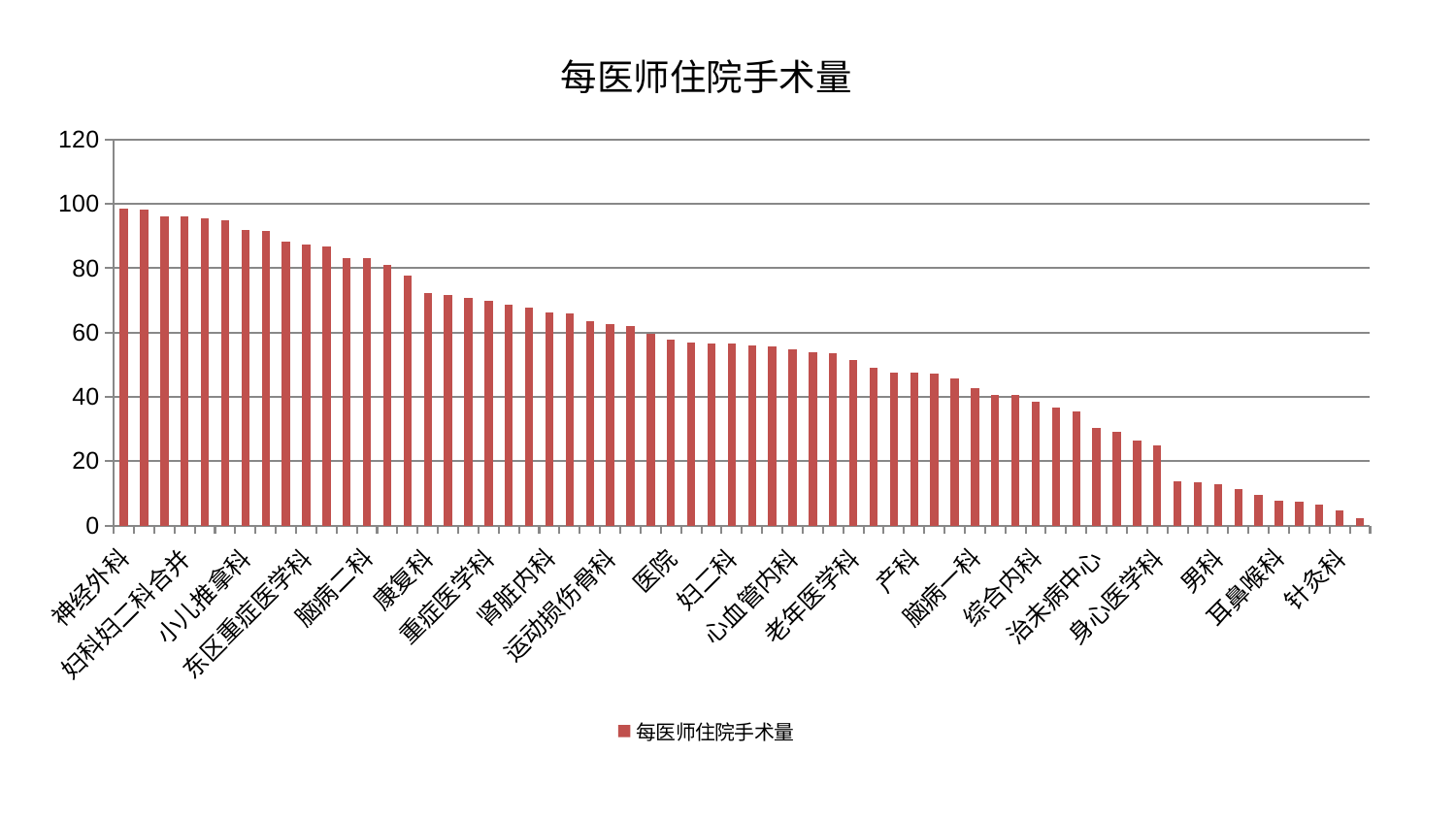

### Chart: 每医师住院手术量

| Category | 每医师住院手术量 |
|---|---|
| 神经外科 | 98.53813719995732 |
| 中医经典科 | 98.37509670755114 |
| 周围血管科 | 96.04904771268137 |
| 妇科妇二科合并 | 96.03779486175074 |
| 风湿病科 | 95.63792417118744 |
| 西区重症医学科 | 94.83640576547911 |
| 小儿推拿科 | 91.9689030514558 |
| 肝病科 | 91.6920979908156 |
| 内分泌科 | 88.32141776656182 |
| 东区重症医学科 | 87.28974373823051 |
| 妇科 | 86.6788406033263 |
| 肿瘤内科 | 83.15257146042343 |
| 脑病二科 | 83.0258961375684 |
| 普通外科 | 81.18667891685163 |
| 心病四科 | 77.68754093381742 |
| 康复科 | 72.14399604255483 |
| 胸外科 | 71.70971727340316 |
| 骨科 | 70.84408430419396 |
| 重症医学科 | 70.02091375920168 |
| 东区肾病科 | 68.7054924905001 |
| 呼吸内科 | 67.88169356409202 |
| 肾脏内科 | 66.27346491872107 |
| 中医外治中心 | 65.84724787404959 |
| 关节骨科 | 63.47045707209169 |
| 运动损伤骨科 | 62.6014709547255 |
| 微创骨科 | 62.02724788653728 |
| 眼科 | 59.72400734148471 |
| 医院 | 57.712001548196554 |
| 皮肤科 | 56.87554888502626 |
| 脾胃病科 | 56.52061356030838 |
| 妇二科 | 56.46596107111679 |
| 肛肠科 | 56.046023273864606 |
| 泌尿外科 | 55.78645233526114 |
| 心血管内科 | 54.836283980322875 |
| 心病一科 | 54.010791039150405 |
| 消化内科 | 53.58591861824662 |
| 老年医学科 | 51.43905545394476 |
| 美容皮肤科 | 49.03385283598565 |
| 小儿骨科 | 47.61679441654978 |
| 产科 | 47.4110498471934 |
| 脊柱骨科 | 47.21766126466467 |
| 心病二科 | 45.73802425671056 |
| 脑病一科 | 42.832546429002605 |
| 肝胆外科 | 40.63216877502609 |
| 儿科 | 40.48672235554325 |
| 综合内科 | 38.60353909120173 |
| 血液科 | 36.70836863479572 |
| 创伤骨科 | 35.51500949029598 |
| 治未病中心 | 30.31055279622312 |
| 口腔科 | 28.97976561504003 |
| 乳腺甲状腺外科 | 26.319671177266923 |
| 身心医学科 | 24.838683282167896 |
| 神经内科 | 13.755644204051132 |
| 推拿科 | 13.450993010845757 |
| 男科 | 12.80170941374401 |
| 脑病三科 | 11.289368866495186 |
| 显微骨科 | 9.552083376601628 |
| 耳鼻喉科 | 7.698566615065872 |
| 肾病科 | 7.308494660260467 |
| 脾胃科消化科合并 | 6.4073847264287 |
| 针灸科 | 4.821811738726489 |
| 心病三科 | 2.416407526573794 |
210